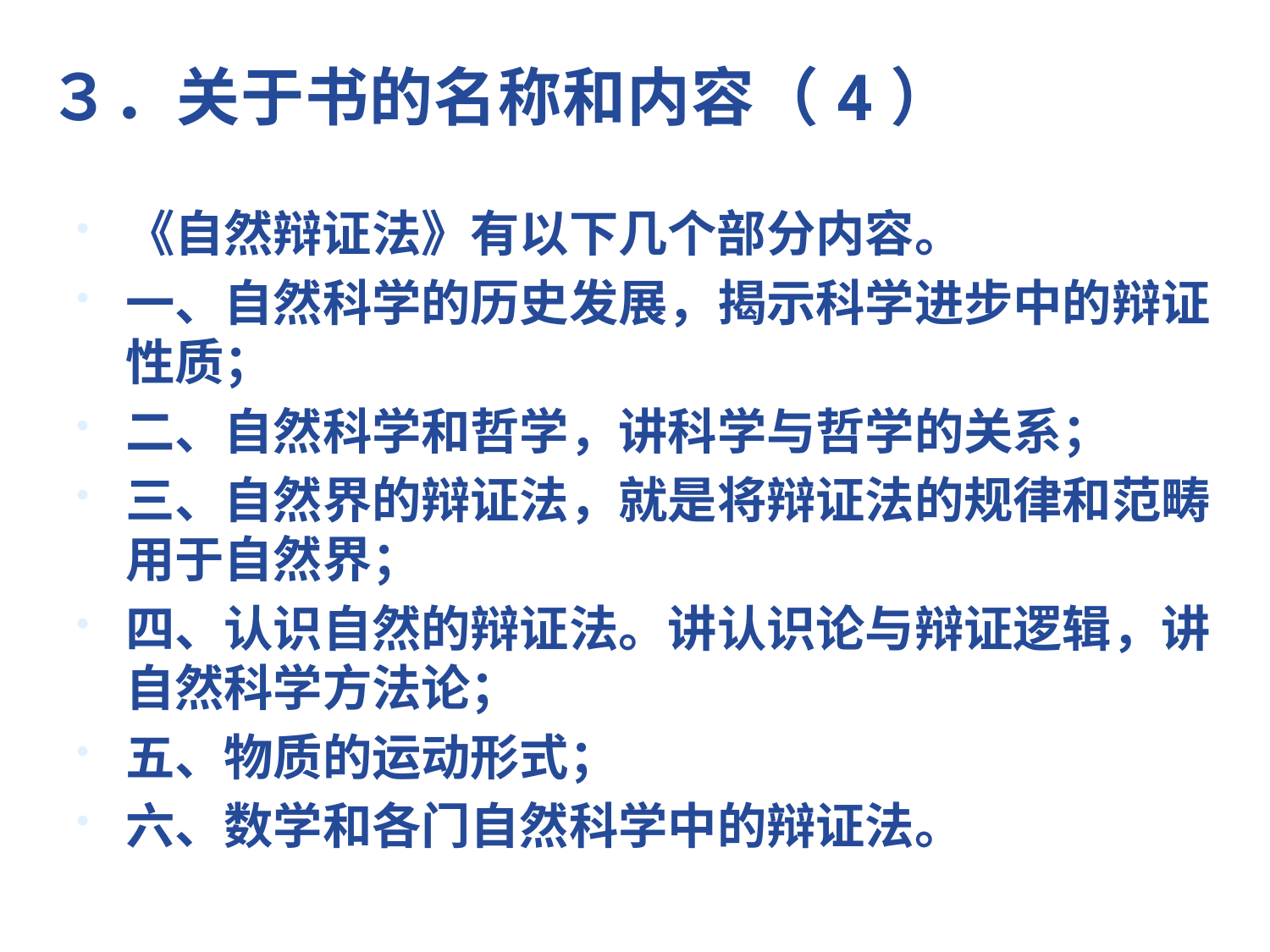

# ３．关于书的名称和内容（4）
《自然辩证法》有以下几个部分内容。
一、自然科学的历史发展，揭示科学进步中的辩证性质；
二、自然科学和哲学，讲科学与哲学的关系；
三、自然界的辩证法，就是将辩证法的规律和范畴用于自然界；
四、认识自然的辩证法。讲认识论与辩证逻辑，讲自然科学方法论；
五、物质的运动形式；
六、数学和各门自然科学中的辩证法。